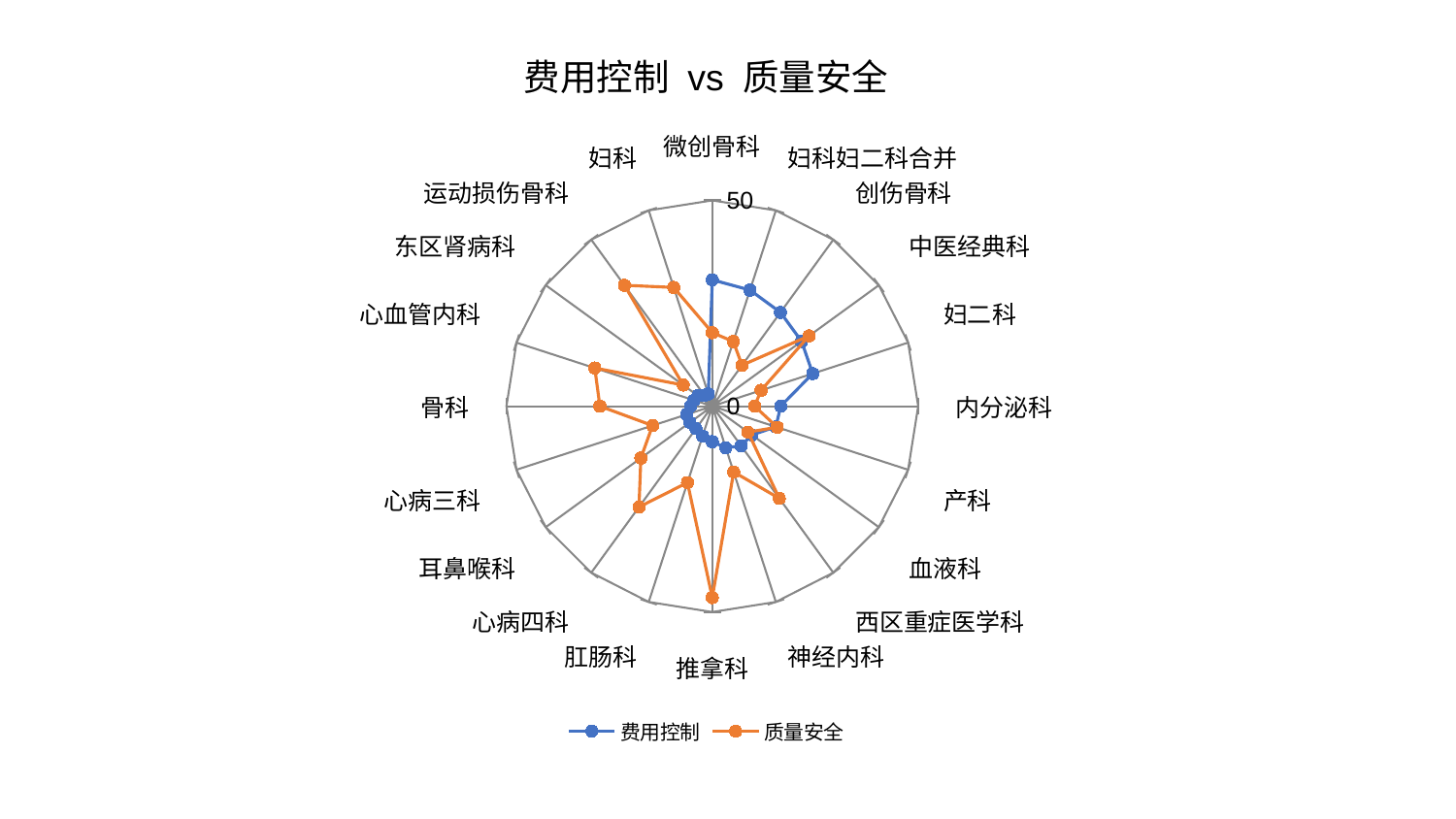

### Chart: 费用控制 vs 质量安全

| Category | 费用控制 | 质量安全 |
|---|---|---|
| 微创骨科 | 30.699231655211413 | 17.868496665409882 |
| 妇科妇二科合并 | 29.653118859886682 | 16.52665493266978 |
| 创伤骨科 | 28.173083856328034 | 12.313723054877356 |
| 中医经典科 | 26.80723204313603 | 29.03586745400068 |
| 妇二科 | 25.653244194771858 | 12.464085512989303 |
| 内分泌科 | 16.609420699194096 | 10.286373920729073 |
| 产科 | 16.24401614666569 | 16.59291510399891 |
| 血液科 | 11.90254492529241 | 10.720001509887249 |
| 西区重症医学科 | 11.89245624952706 | 27.679305671312534 |
| 神经内科 | 10.647044775373688 | 16.805061743693734 |
| 推拿科 | 8.628009867452263 | 46.50096673202394 |
| 肛肠科 | 7.618665307524928 | 19.514520255471393 |
| 心病四科 | 6.761113619612885 | 30.295325893669524 |
| 耳鼻喉科 | 6.726398397127294 | 21.448575627157712 |
| 心病三科 | 6.567787491373004 | 15.255034676517445 |
| 骨科 | 5.327836908076191 | 27.302694196758797 |
| 心血管内科 | 4.692118624113261 | 30.01450745571355 |
| 东区肾病科 | 4.328541955640158 | 8.732420916846895 |
| 运动损伤骨科 | 3.232303970144935 | 36.31310987646478 |
| 妇科 | 3.1228378652848345 | 30.327999338809356 |
36